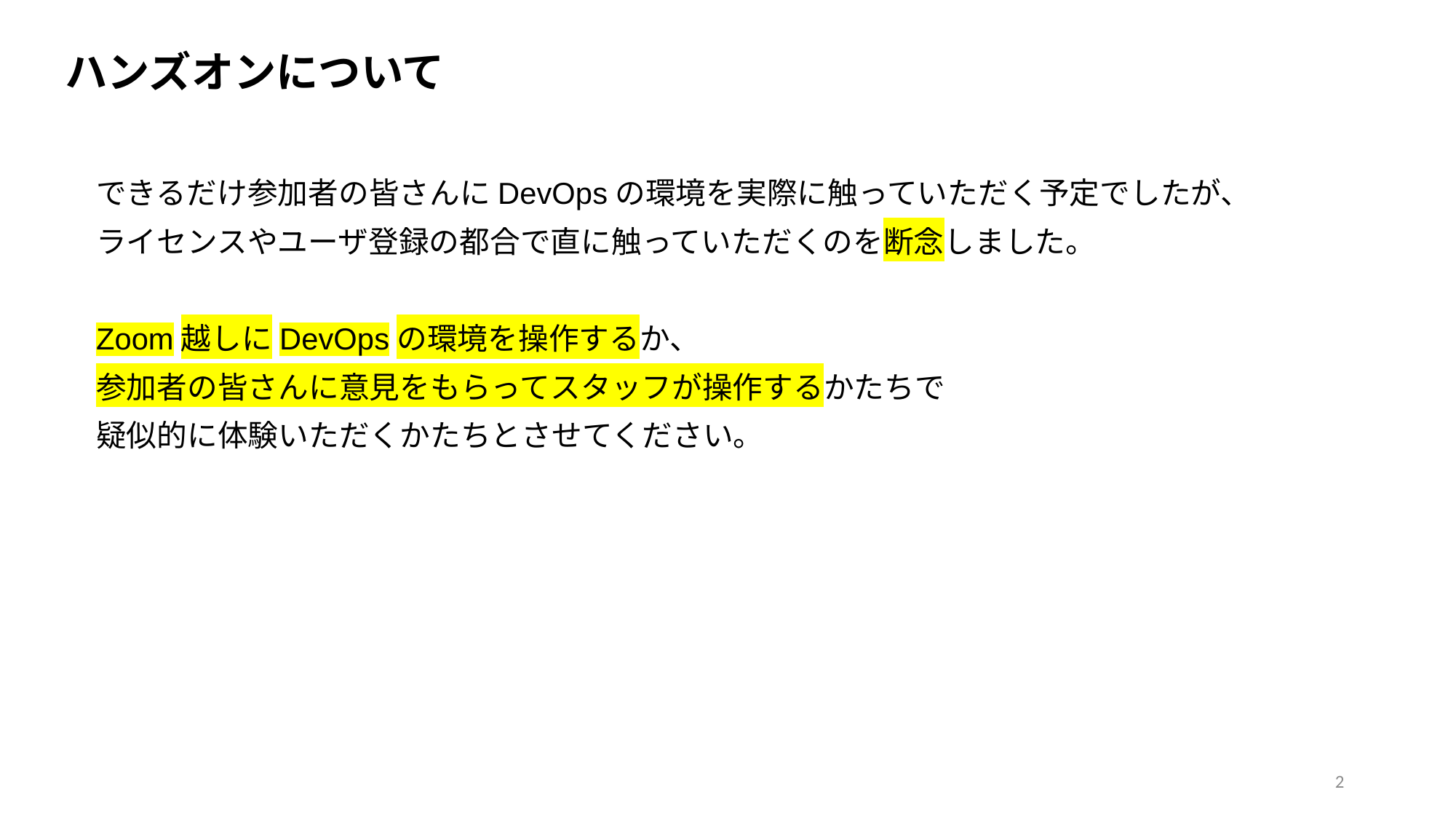

ハンズオンについて
できるだけ参加者の皆さんにDevOpsの環境を実際に触っていただく予定でしたが、
ライセンスやユーザ登録の都合で直に触っていただくのを断念しました。

Zoom越しにDevOpsの環境を操作するか、
参加者の皆さんに意見をもらってスタッフが操作するかたちで
疑似的に体験いただくかたちとさせてください。
2